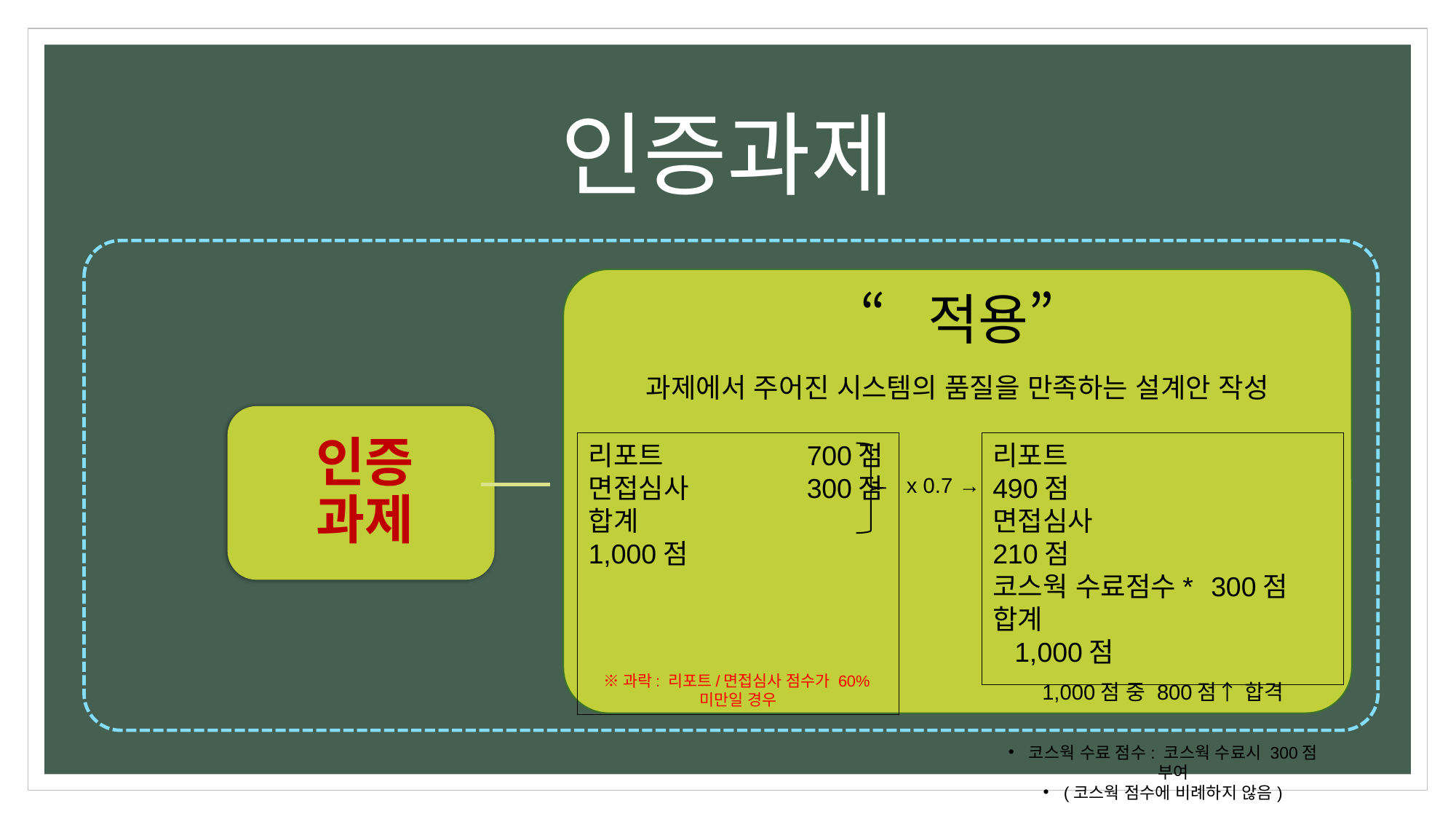

# 인증과제

“적용”

과제에서 주어진 시스템의 품질을 만족하는 설계안 작성

인증 과제
리포트	 		490점
면접심사			210점
코스웍 수료점수*	300점
합계		  	    1,000점

1,000점 중 800점↑ 합격

코스웍 수료 점수: 코스웍 수료시 300점 부여
(코스웍 점수에 비례하지 않음)
리포트		700점
면접심사		300점
합계	     	    1,000점

※과락: 리포트/면접심사 점수가 60%미만일 경우

x 0.7 →